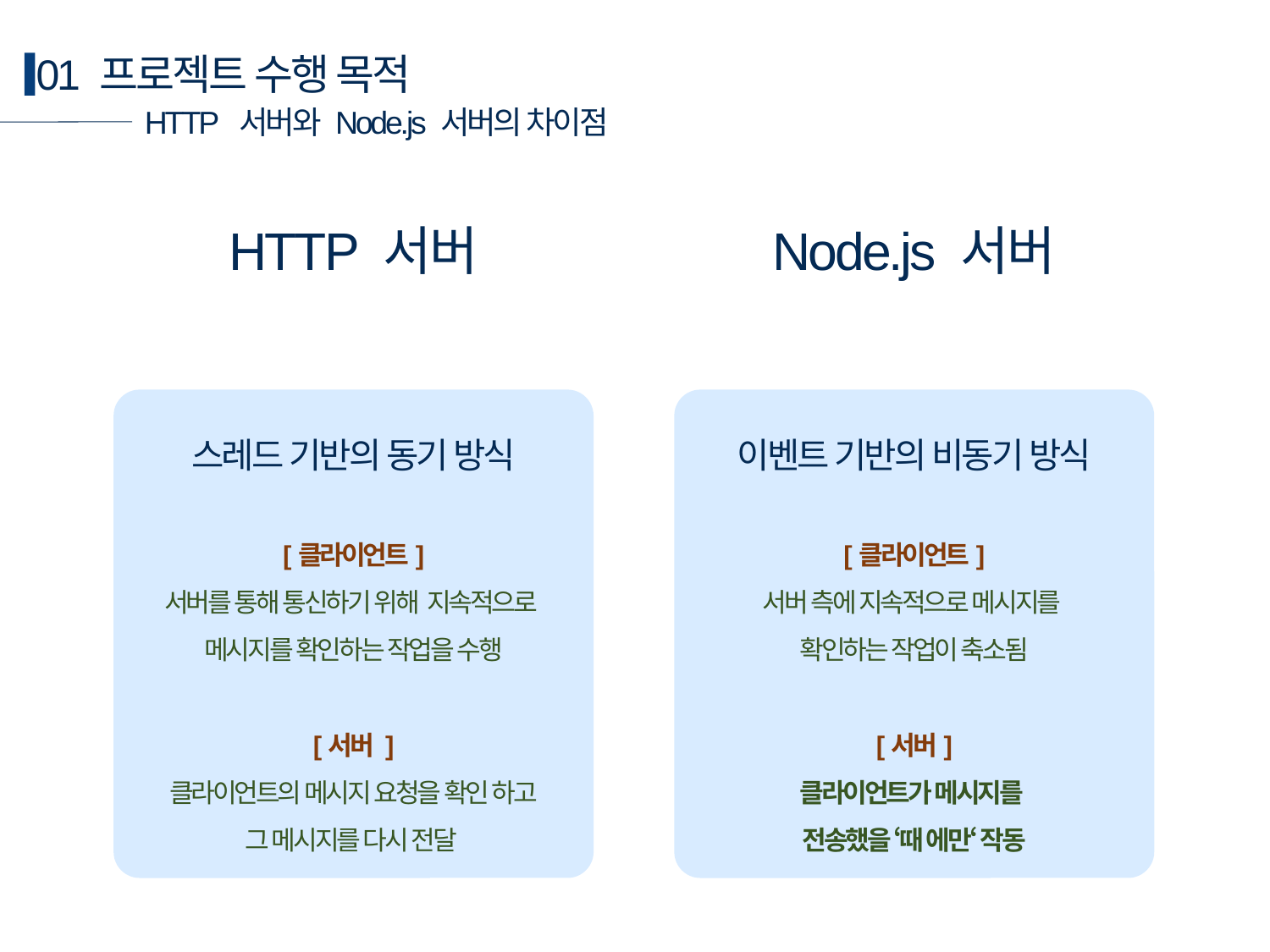

01 프로젝트 수행 목적

HTTP  서버와 Node.js 서버의 차이점
HTTP 서버
Node.js 서버

스레드 기반의 동기 방식

[클라이언트]
서버를 통해 통신하기 위해  지속적으로
메시지를 확인하는 작업을 수행

[서버 ]
클라이언트의 메시지 요청을 확인 하고
그 메시지를 다시 전달

이벤트 기반의 비동기 방식

[클라이언트]
서버 측에 지속적으로 메시지를
확인하는 작업이 축소됨

[서버]
클라이언트가 메시지를
전송했을 ‘때 에만‘ 작동